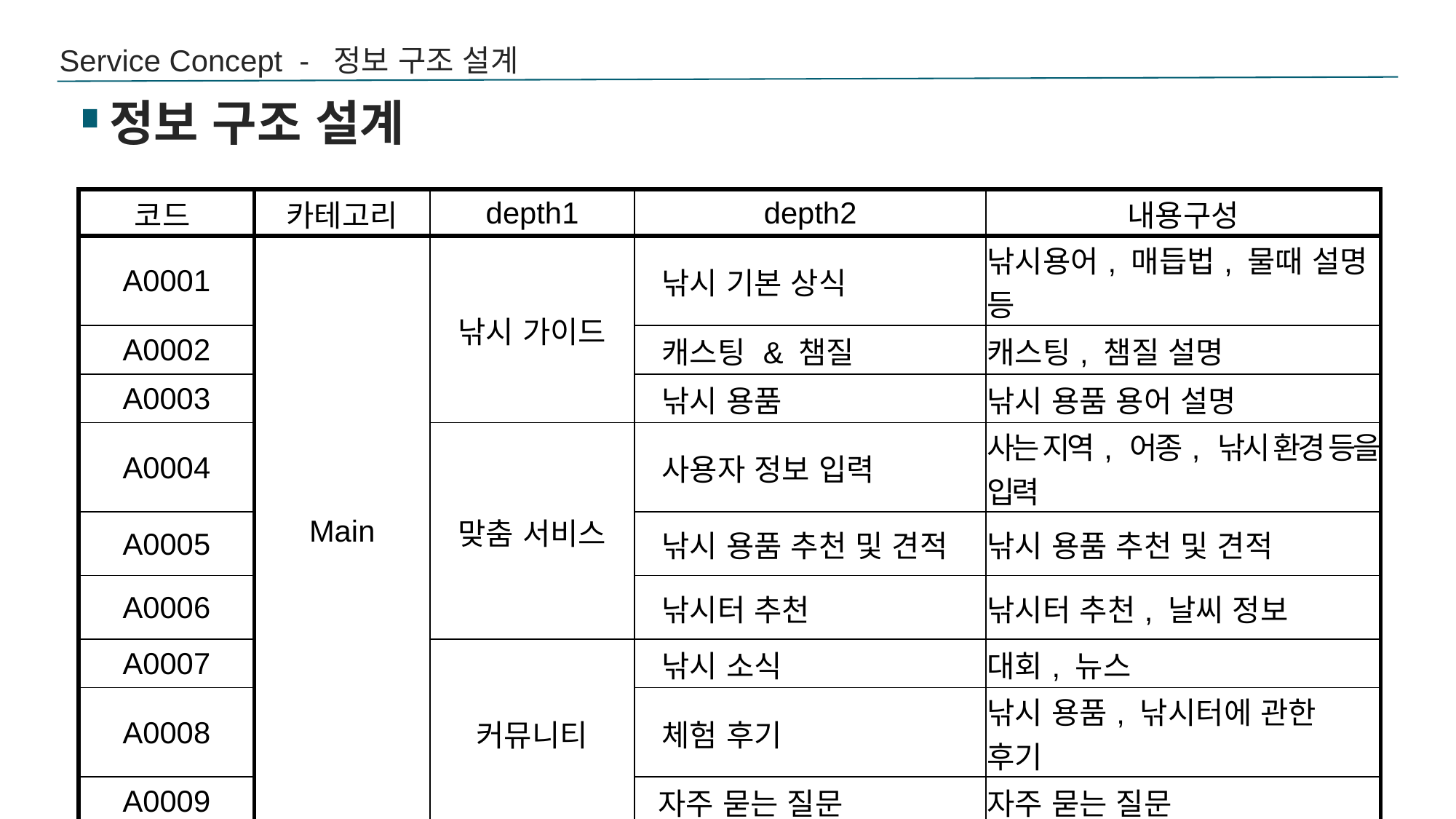

Service Concept  -  정보 구조 설계
정보 구조 설계

| 코드 | 카테고리 | depth1 | depth2 | 내용구성 |
| --- | --- | --- | --- | --- |
| A0001 | Main | 낚시 가이드 | 낚시 기본 상식 | 낚시용어, 매듭법, 물때 설명 등 |
| A0002 |  |  | 캐스팅 & 챔질 | 캐스팅, 챔질 설명 |
| A0003 |  |  | 낚시 용품 | 낚시 용품 용어 설명 |
| A0004 |  | 맞춤 서비스 | 사용자 정보 입력 | 사는 지역, 어종, 낚시 환경 등을 입력 |
| A0005 |  |  | 낚시 용품 추천 및 견적 | 낚시 용품 추천 및 견적 |
| A0006 |  |  | 낚시터 추천 | 낚시터 추천, 날씨 정보 |
| A0007 |  | 커뮤니티 | 낚시 소식 | 대회, 뉴스 |
| A0008 |  |  | 체험 후기 | 낚시 용품, 낚시터에 관한 후기 |
| A0009 |  |  | 자주 묻는 질문 | 자주 묻는 질문 |